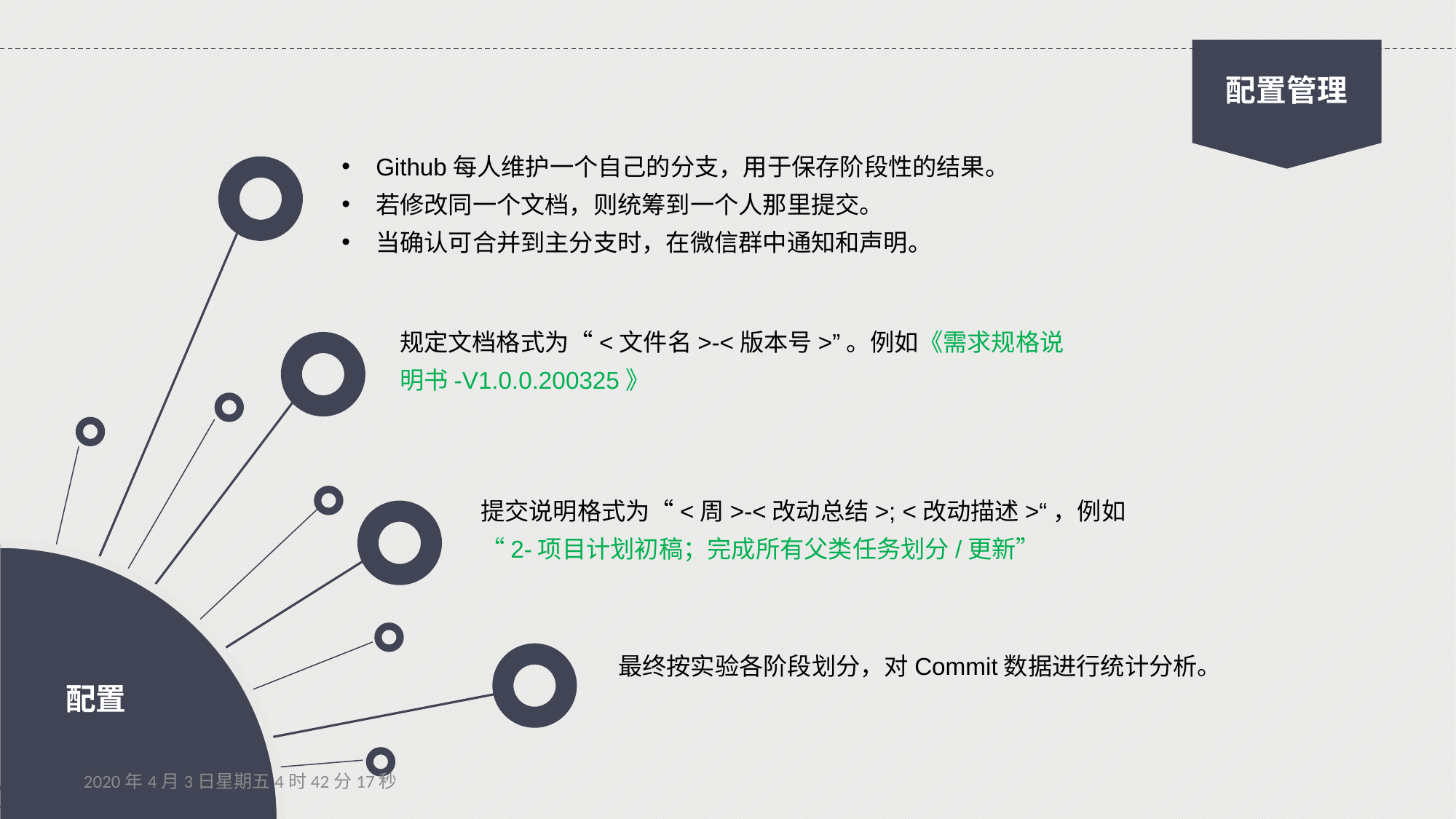

配置管理
Github每人维护一个自己的分支，用于保存阶段性的结果。
若修改同一个文档，则统筹到一个人那里提交。
当确认可合并到主分支时，在微信群中通知和声明。

规定文档格式为“<文件名>-<版本号>”。例如《需求规格说明书-V1.0.0.200325》

提交说明格式为“<周>-<改动总结>; <改动描述>“，例如“2-项目计划初稿；完成所有父类任务划分/更新”

配置

最终按实验各阶段划分，对Commit数据进行统计分析。

2020年4月3日星期五4时42分17秒